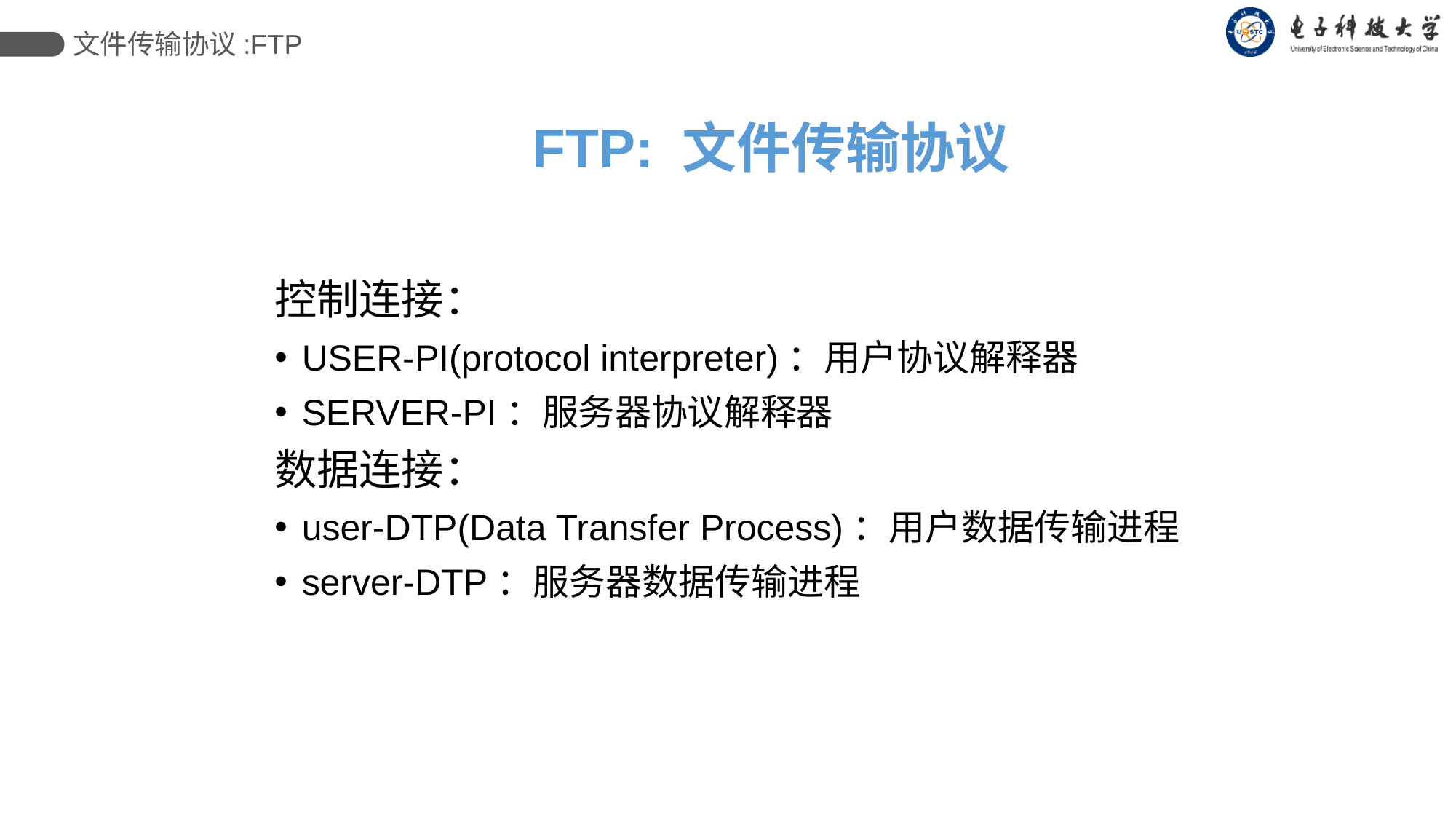

文件传输协议:FTP
# FTP: 文件传输协议
控制连接：
USER-PI(protocol interpreter)：用户协议解释器
SERVER-PI：服务器协议解释器
数据连接：
user-DTP(Data Transfer Process)：用户数据传输进程
server-DTP：服务器数据传输进程